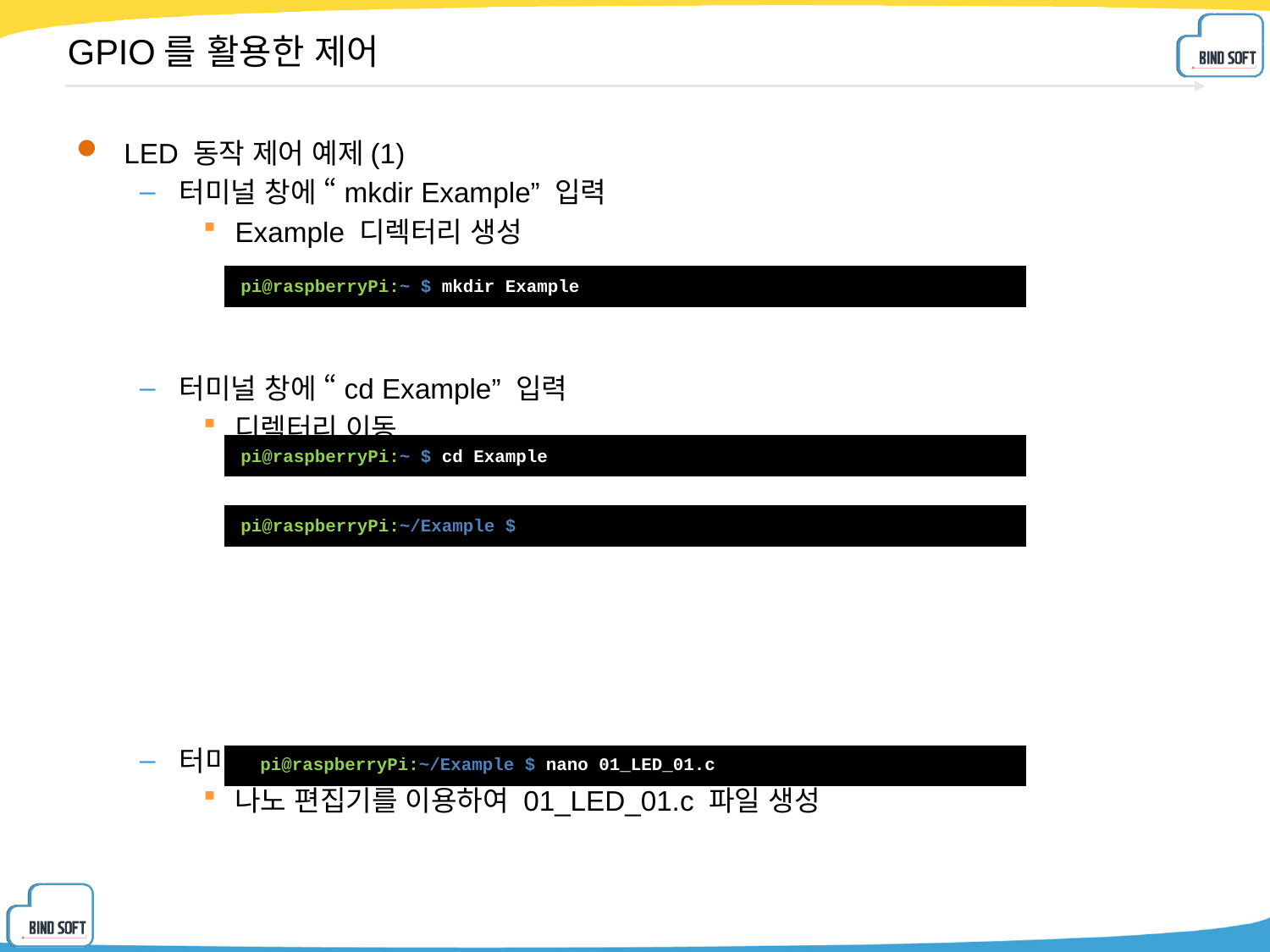

# GPIO를 활용한 제어
LED 동작 제어 예제(1)
터미널 창에 “mkdir Example” 입력
Example 디렉터리 생성

터미널 창에 “cd Example” 입력
디렉터리 이동

터미널 창에 “nano 01_LED_01.c” 입력
나노 편집기를 이용하여 01_LED_01.c 파일 생성

| pi@raspberryPi:~ $ mkdir Example |
| --- |
| pi@raspberryPi:~ $ cd Example |
| --- |
| pi@raspberryPi:~/Example $ |
| --- |
| pi@raspberryPi:~/Example $ nano 01\_LED\_01.c |
| --- |